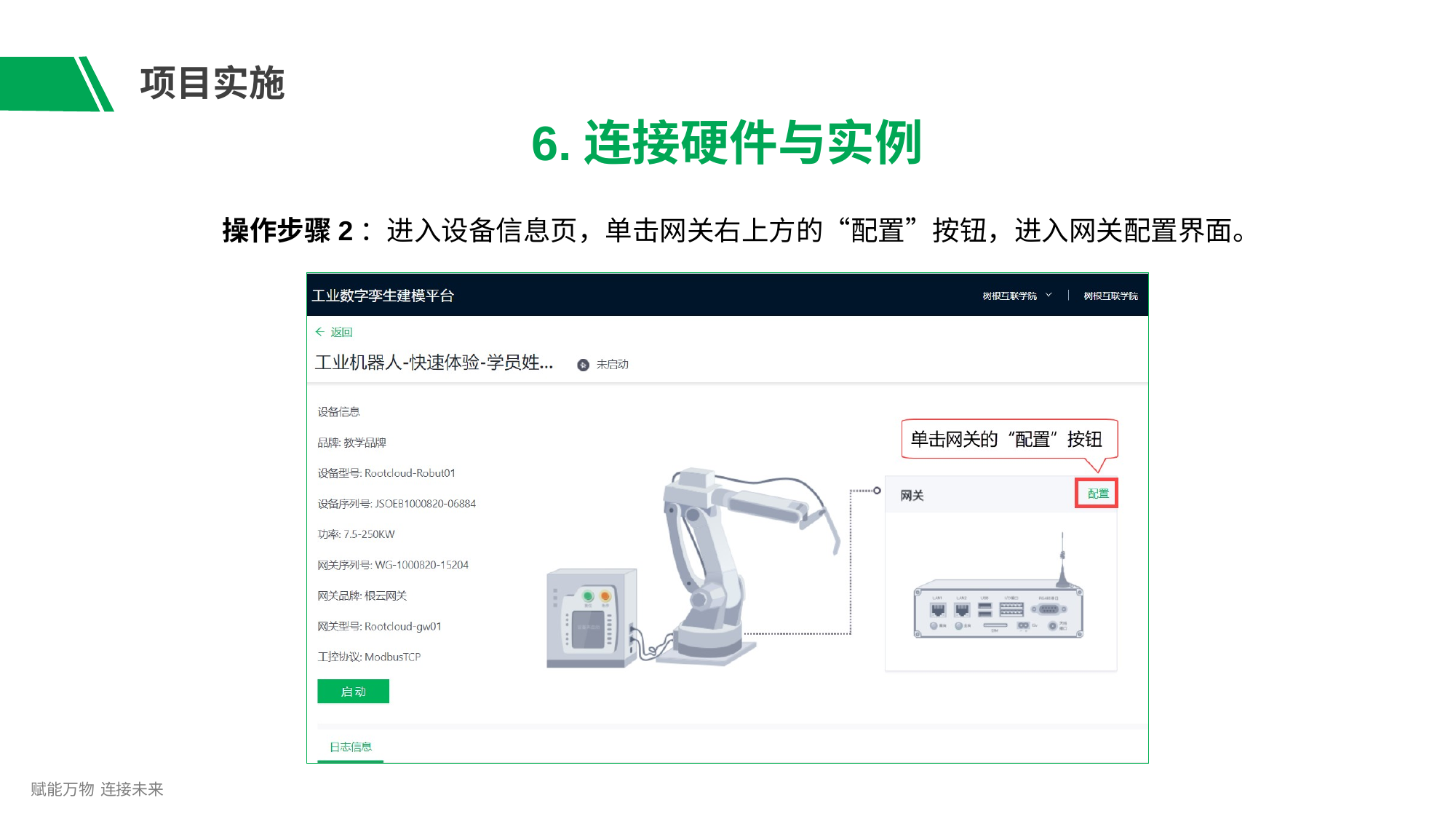

# 项目实施
6.连接硬件与实例
操作步骤2：进入设备信息页，单击网关右上方的“配置”按钮，进入网关配置界面。

赋能万物 连接未来